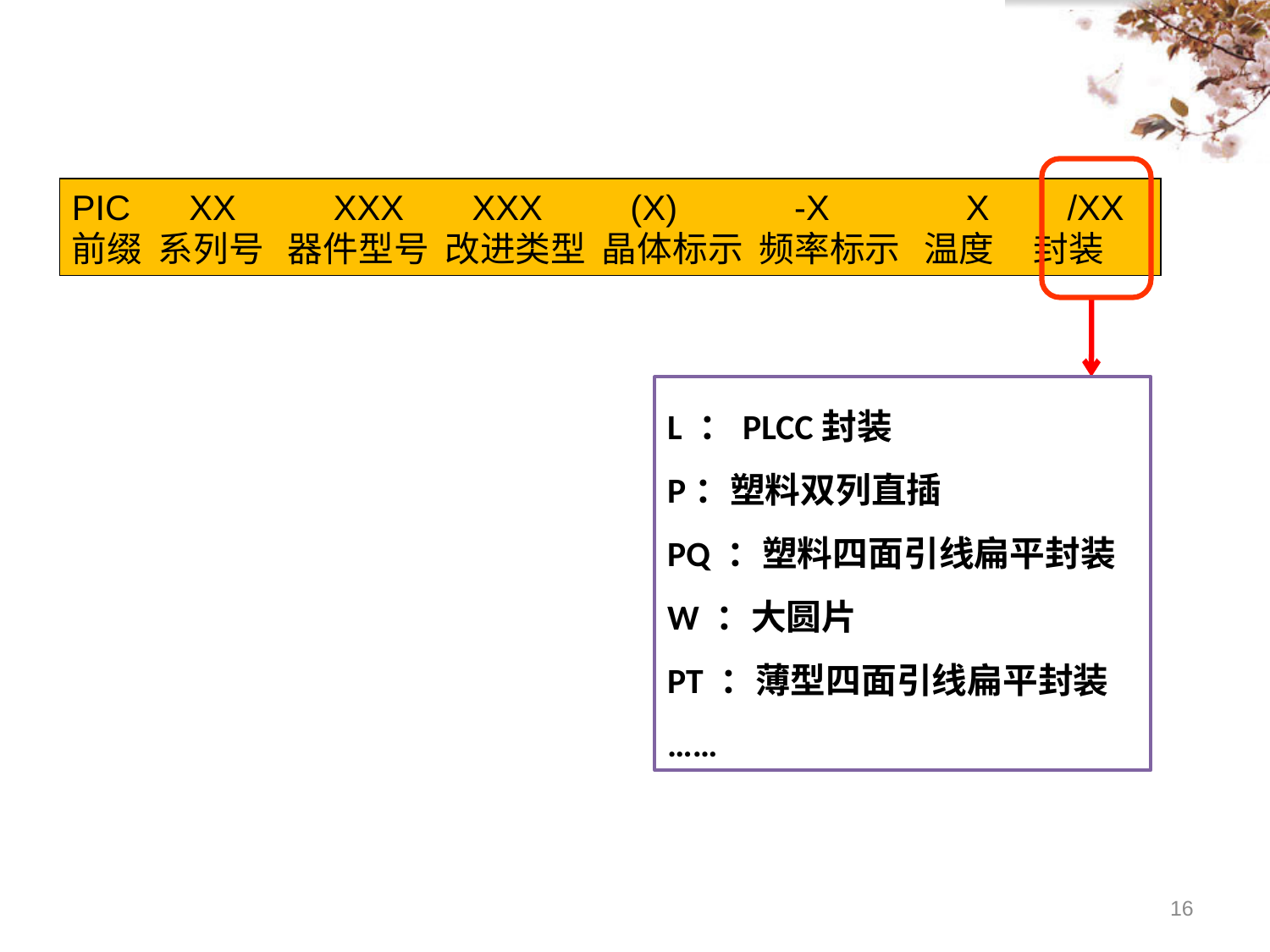

PIC      XX          XXX       XXX         (X)            -X              X        /XX
前缀  系列号   器件型号  改进类型  晶体标示  频率标示   温度     封装
L ：PLCC封装
P：塑料双列直插
PQ ：塑料四面引线扁平封装
W ：大圆片
PT ：薄型四面引线扁平封装
……
16